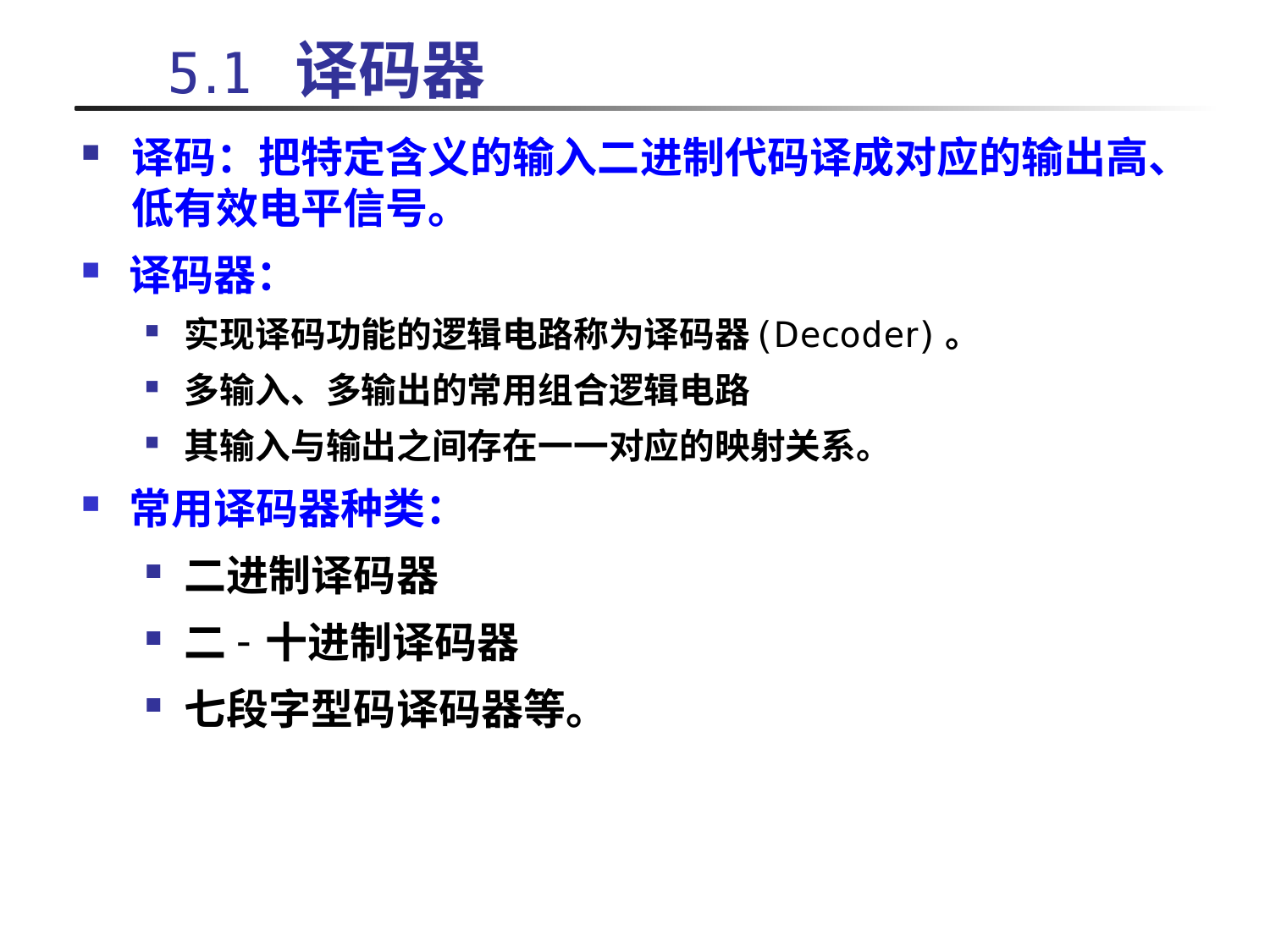

# 5.1	译码器
译码：把特定含义的输入二进制代码译成对应的输出高、低有效电平信号。
译码器：
实现译码功能的逻辑电路称为译码器(Decoder)。
多输入、多输出的常用组合逻辑电路
其输入与输出之间存在一一对应的映射关系。
常用译码器种类：
二进制译码器
二-十进制译码器
七段字型码译码器等。